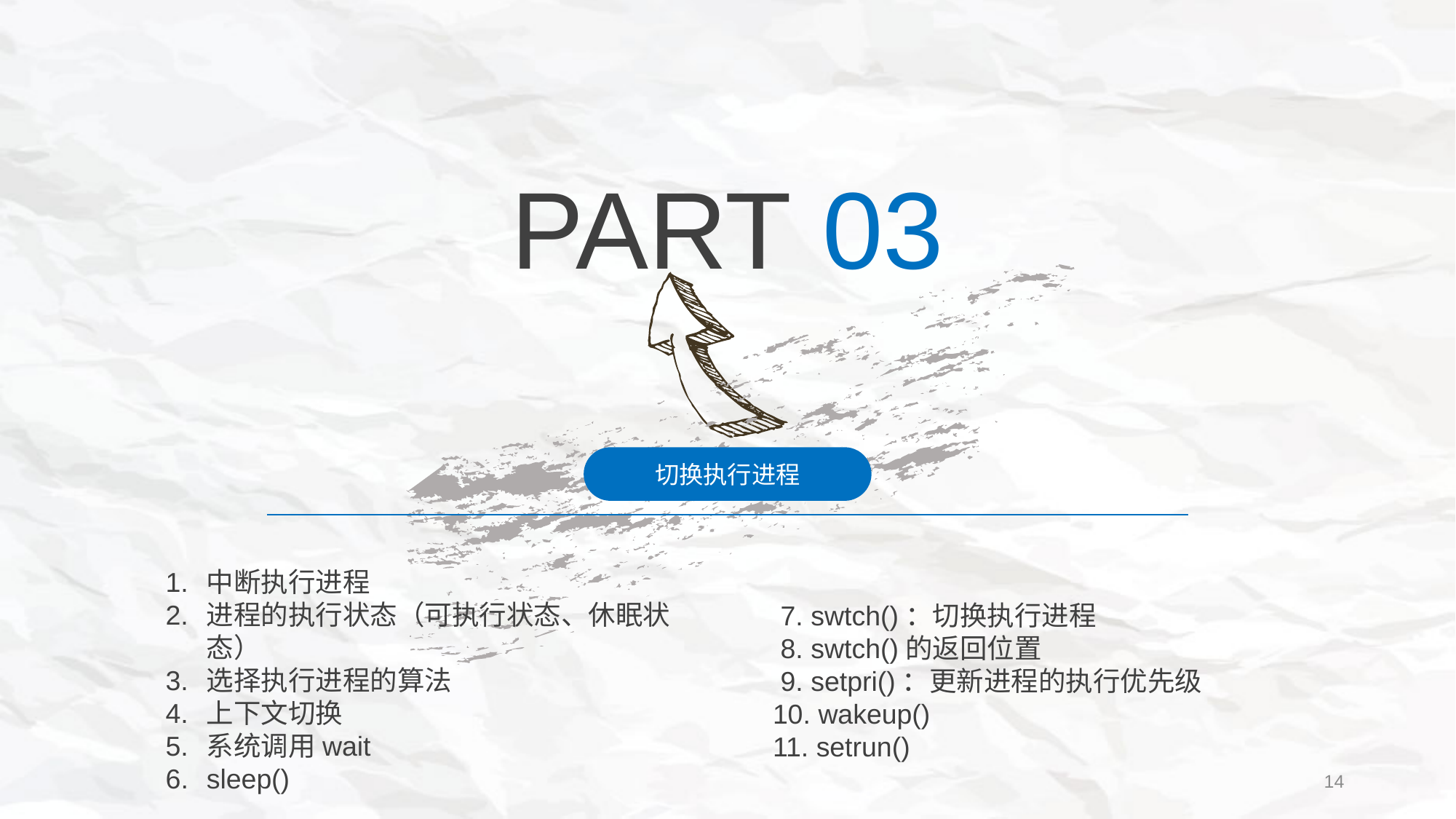

PART 03

切换执行进程
中断执行进程
进程的执行状态（可执行状态、休眠状态）
选择执行进程的算法
上下文切换
系统调用wait
sleep()
 7. swtch()：切换执行进程
 8. swtch()的返回位置
 9. setpri()：更新进程的执行优先级
10. wakeup()
11. setrun()
14